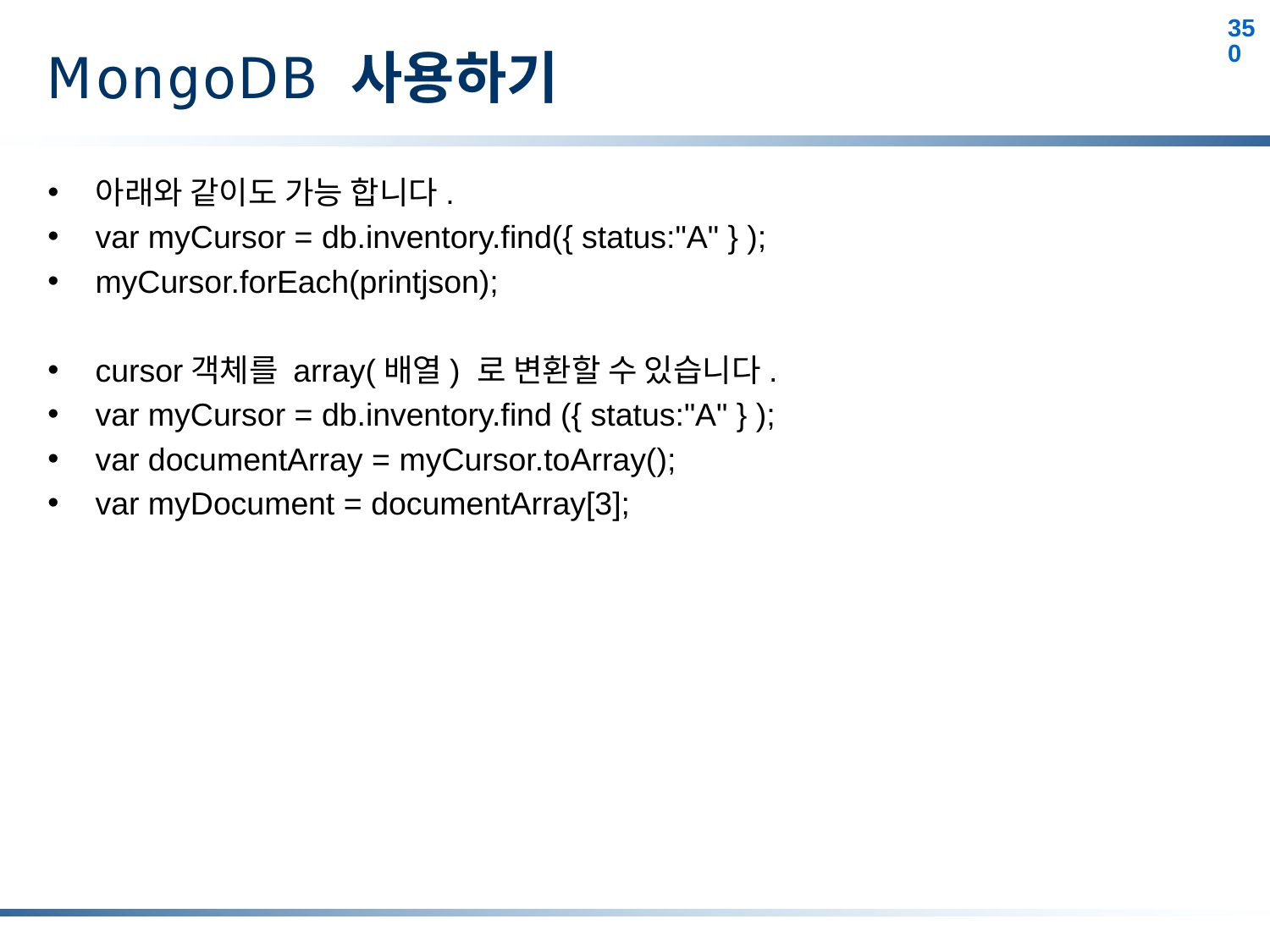

# MongoDB 사용하기
아래와 같이도 가능 합니다.
var myCursor = db.inventory.find({ status:"A" } );
myCursor.forEach(printjson);

cursor객체를 array(배열) 로 변환할 수 있습니다.
var myCursor = db.inventory.find ({ status:"A" } );
var documentArray = myCursor.toArray();
var myDocument = documentArray[3];